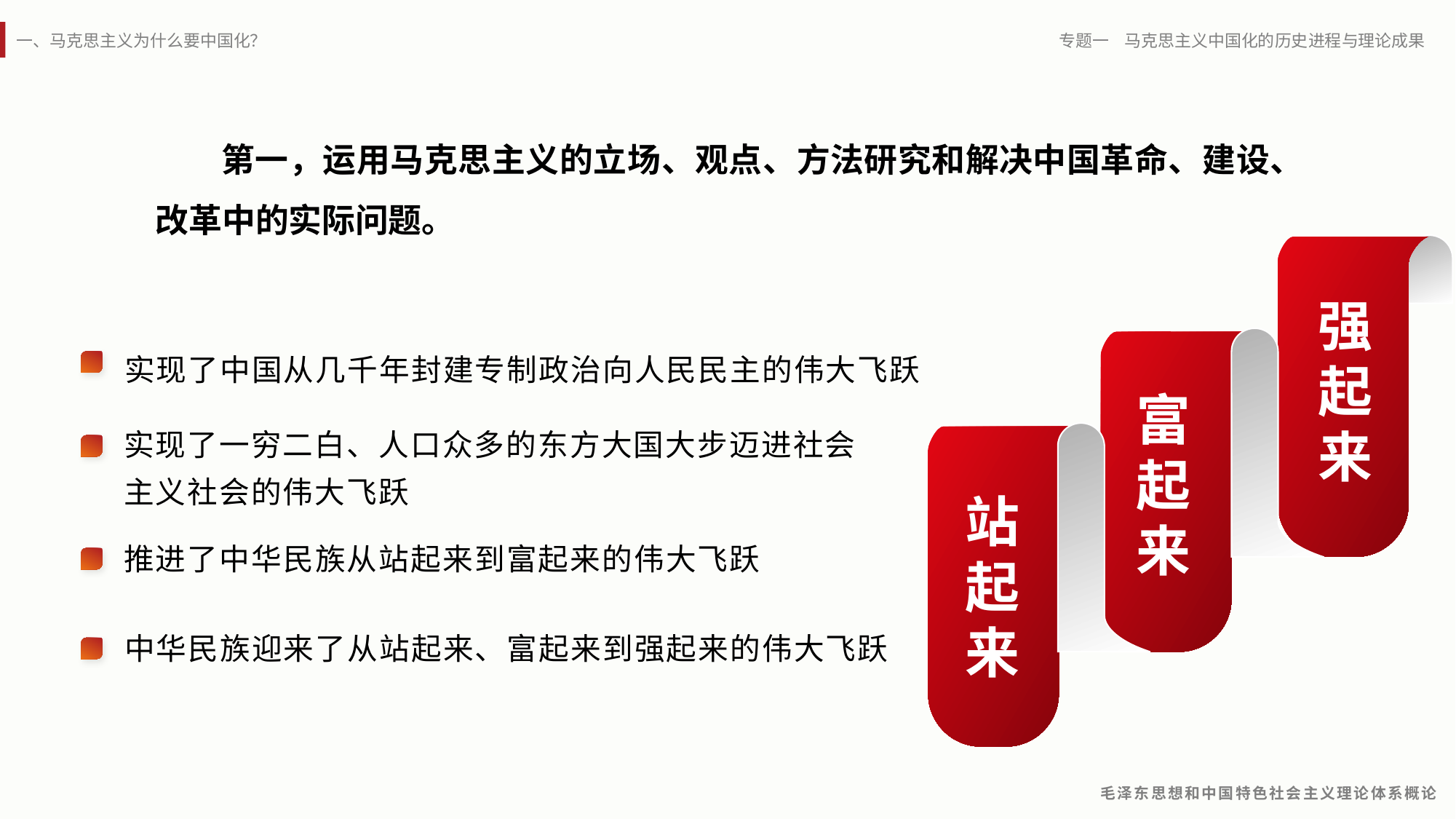

第一，运用马克思主义的立场、观点、方法研究和解决中国革命、建设、改革中的实际问题。

强
起
来

实现了中国从几千年封建专制政治向人民民主的伟大飞跃

富
起
来

实现了一穷二白、人口众多的东方大国大步迈进社会主义社会的伟大飞跃

站
起
来

推进了中华民族从站起来到富起来的伟大飞跃

中华民族迎来了从站起来、富起来到强起来的伟大飞跃